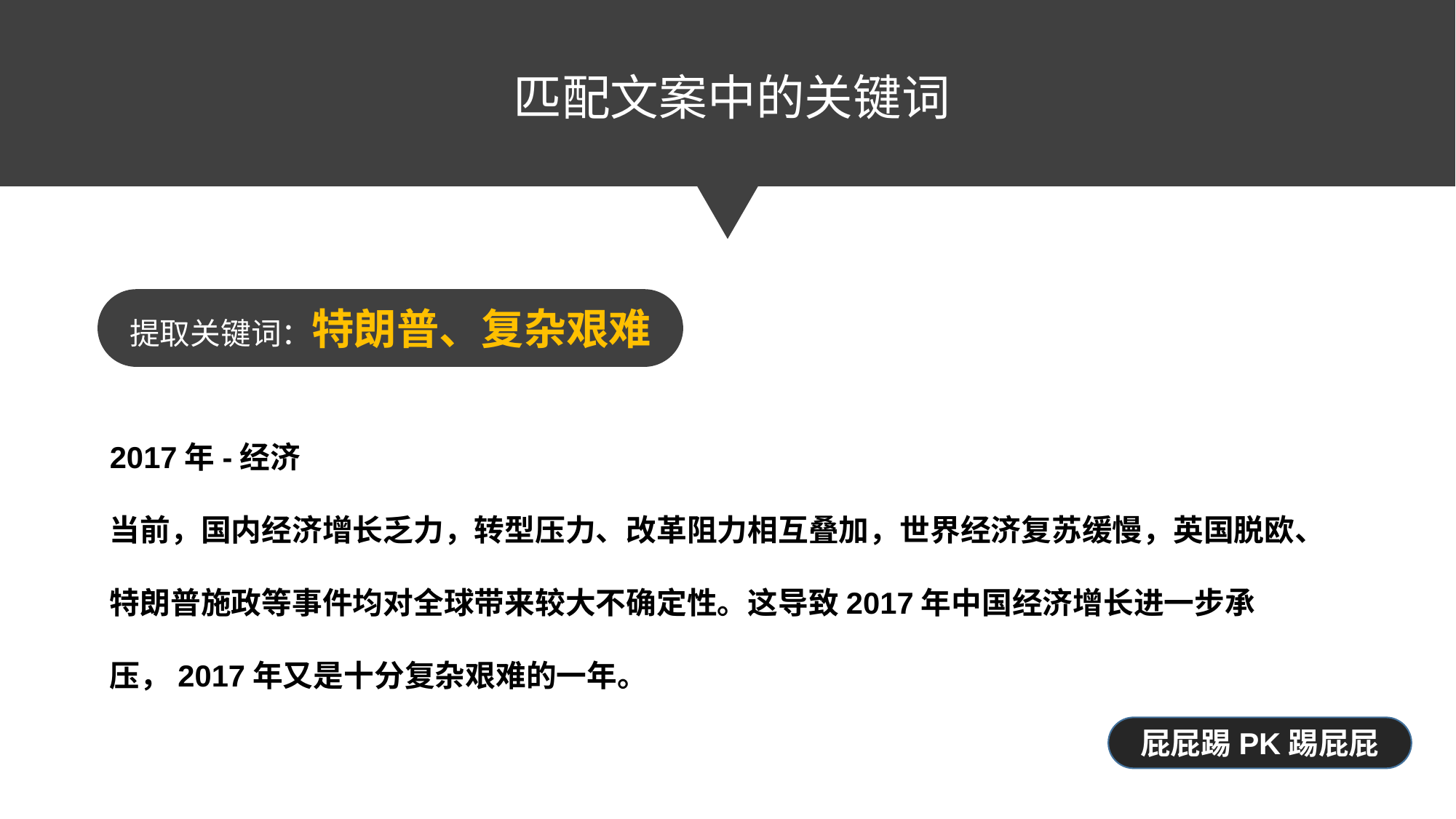

匹配文案中的关键词
提取关键词：特朗普、复杂艰难
2017年-经济
当前，国内经济增长乏力，转型压力、改革阻力相互叠加，世界经济复苏缓慢，英国脱欧、特朗普施政等事件均对全球带来较大不确定性。这导致2017年中国经济增长进一步承压，2017年又是十分复杂艰难的一年。

屁屁踢PK踢屁屁